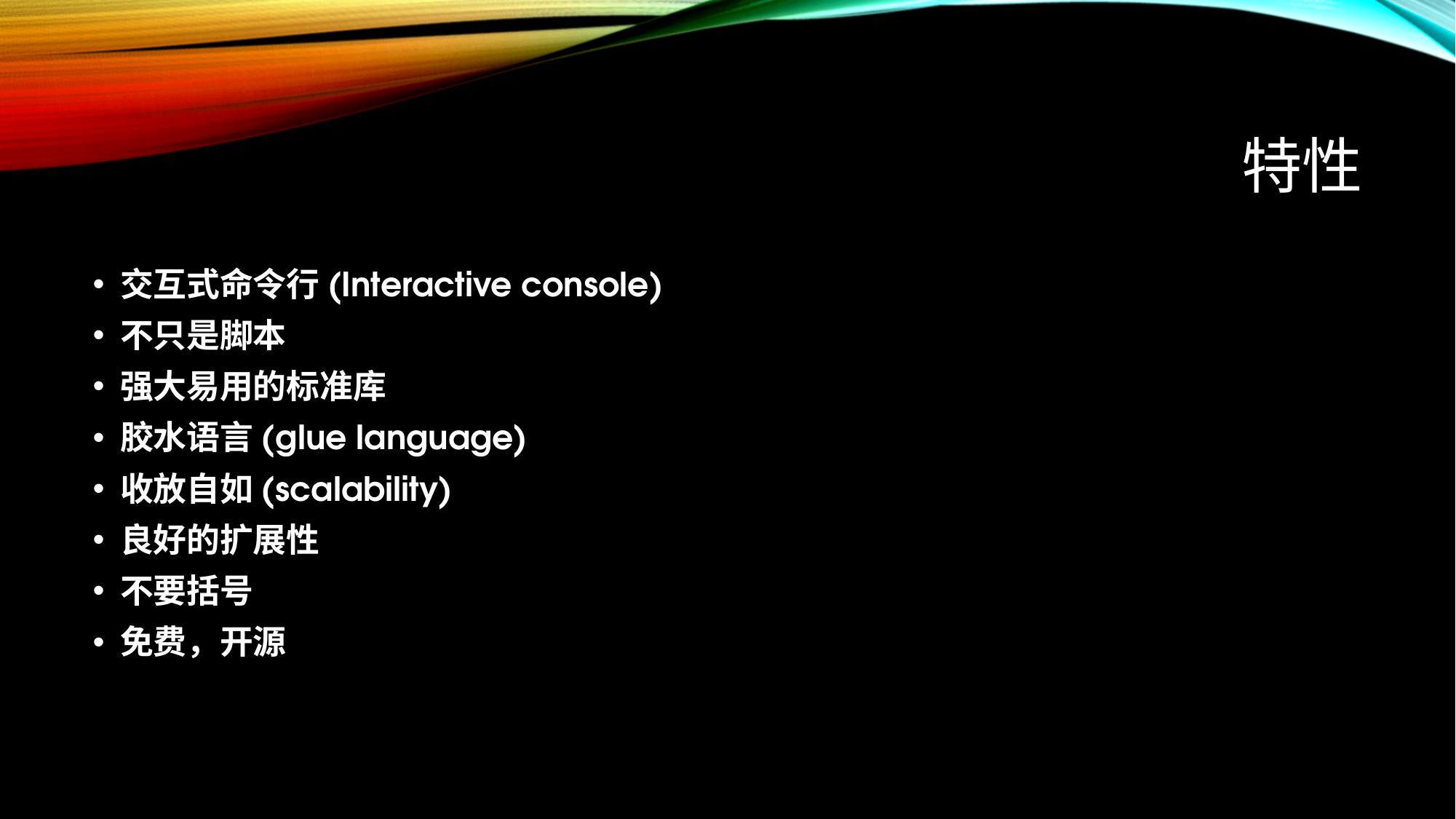

# 特性
交互式命令行(Interactive console)
不只是脚本
强大易用的标准库
胶水语言(glue language)
收放自如(scalability)
良好的扩展性
不要括号
免费，开源